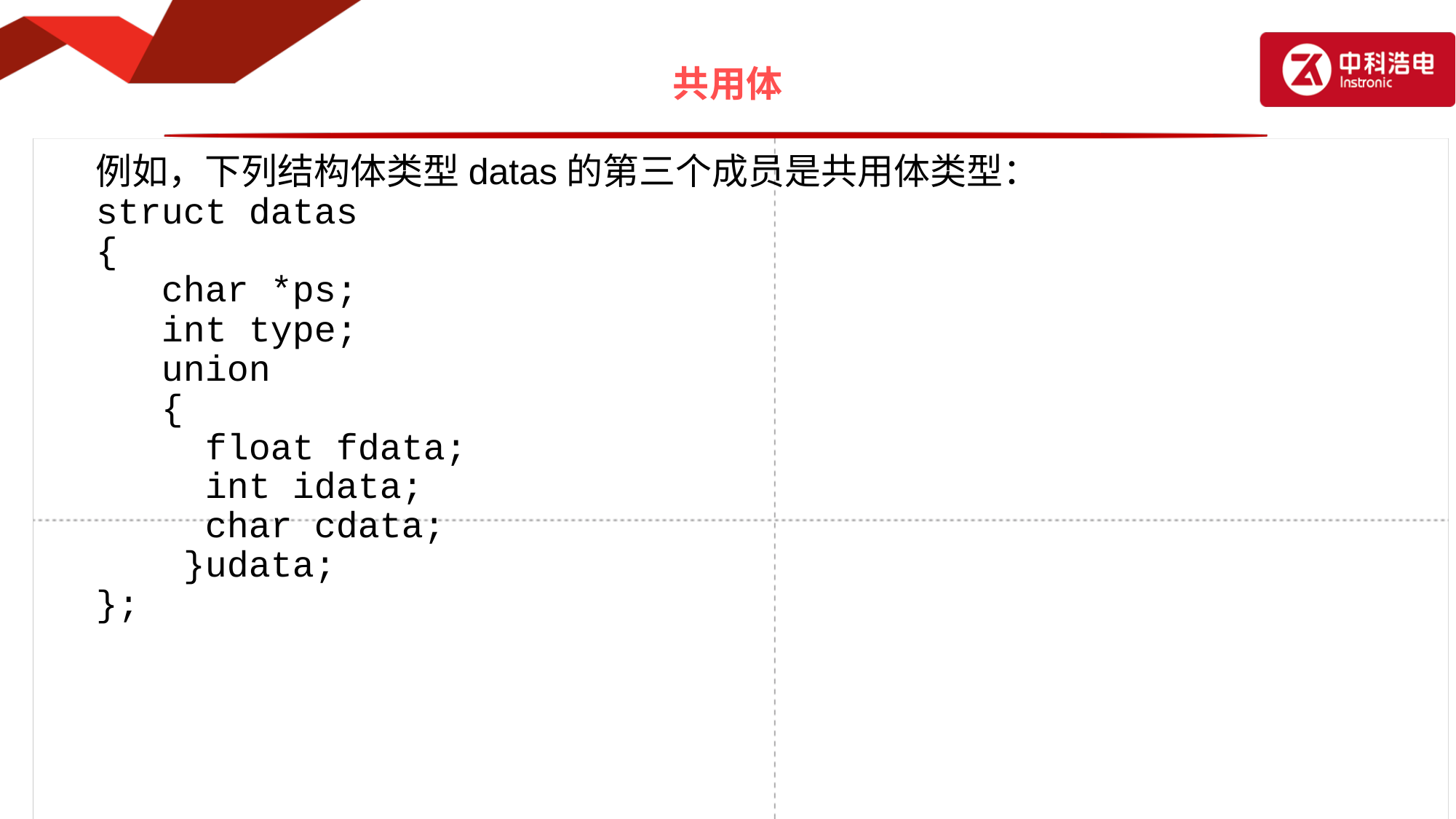

# 共用体
例如，下列结构体类型datas的第三个成员是共用体类型：
struct datas
{
   char *ps;
   int type;
   union
   {
     float fdata;
     int idata;
     char cdata;
    }udata;
};